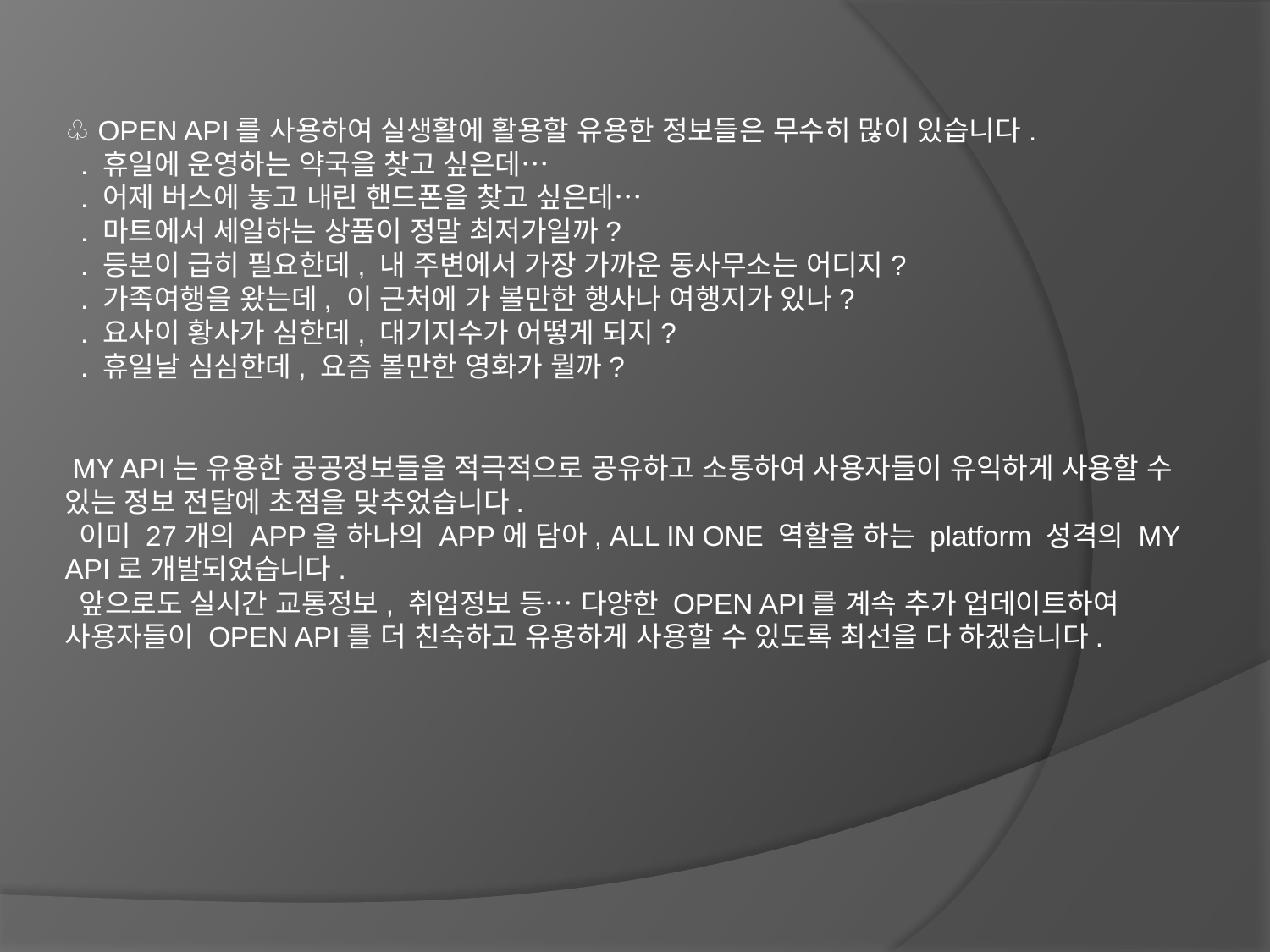

♧ OPEN API를 사용하여 실생활에 활용할 유용한 정보들은 무수히 많이 있습니다.
  . 휴일에 운영하는 약국을 찾고 싶은데…
  . 어제 버스에 놓고 내린 핸드폰을 찾고 싶은데…
  . 마트에서 세일하는 상품이 정말 최저가일까?
  . 등본이 급히 필요한데, 내 주변에서 가장 가까운 동사무소는 어디지?
  . 가족여행을 왔는데, 이 근처에 가 볼만한 행사나 여행지가 있나?
  . 요사이 황사가 심한데, 대기지수가 어떻게 되지?
  . 휴일날 심심한데, 요즘 볼만한 영화가 뭘까?

 MY API는 유용한 공공정보들을 적극적으로 공유하고 소통하여 사용자들이 유익하게 사용할 수 있는 정보 전달에 초점을 맞추었습니다.
 이미 27개의 APP을 하나의 APP에 담아, ALL IN ONE 역할을 하는 platform 성격의 MY API로 개발되었습니다.
 앞으로도 실시간 교통정보, 취업정보 등… 다양한 OPEN API를 계속 추가 업데이트하여 사용자들이 OPEN API를 더 친숙하고 유용하게 사용할 수 있도록 최선을 다 하겠습니다.